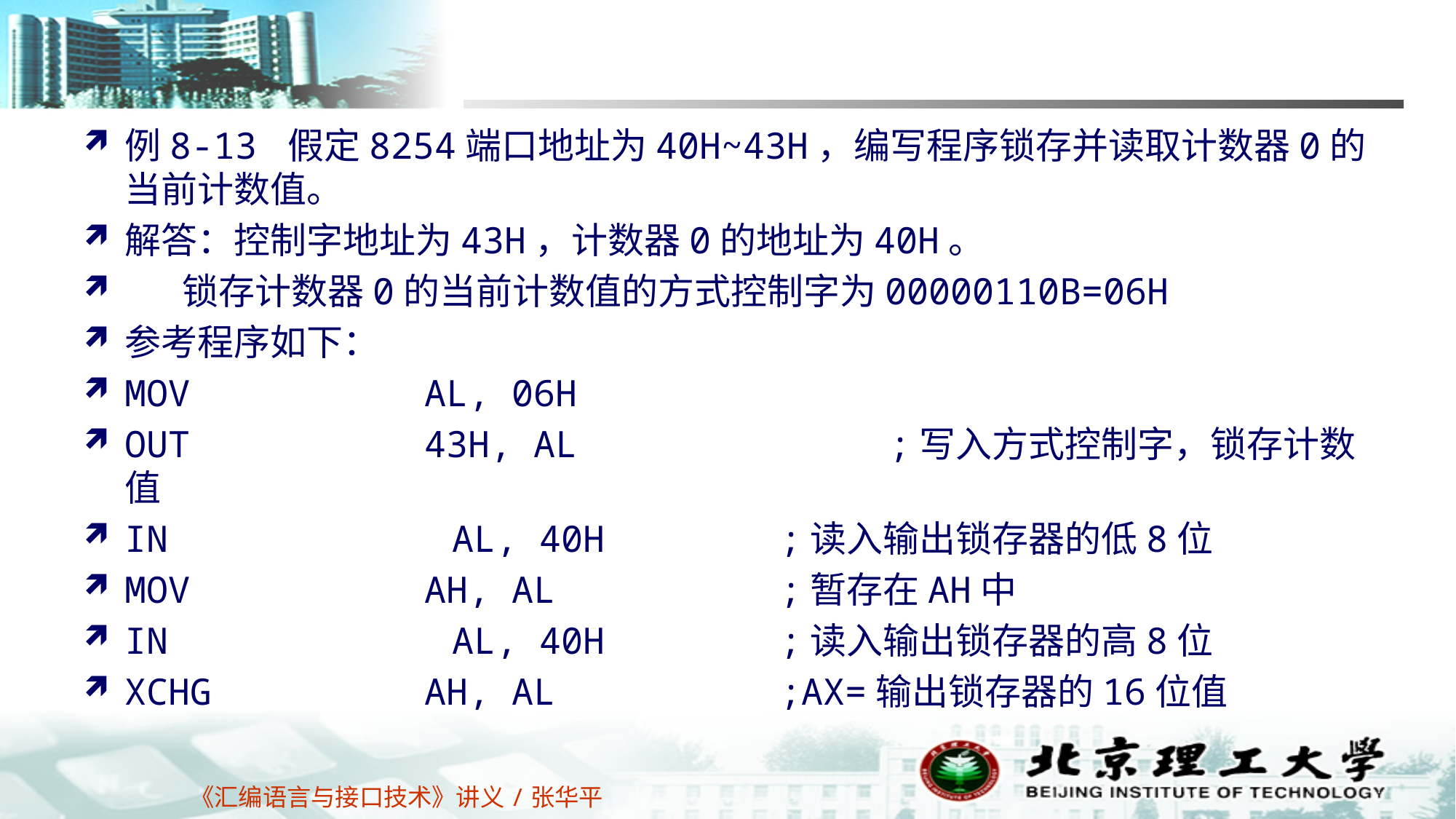

#
例8‑13 假定8254端口地址为40H~43H，编写程序锁存并读取计数器0的当前计数值。
解答：控制字地址为43H，计数器0的地址为40H。
      锁存计数器0的当前计数值的方式控制字为00000110B=06H
参考程序如下：
MOV	AL, 06H
OUT	43H, AL			;写入方式控制字，锁存计数值
IN		AL, 40H		;读入输出锁存器的低8位
MOV	AH, AL			;暂存在AH中
IN		AL, 40H		;读入输出锁存器的高8位
XCHG	AH, AL			;AX=输出锁存器的16位值